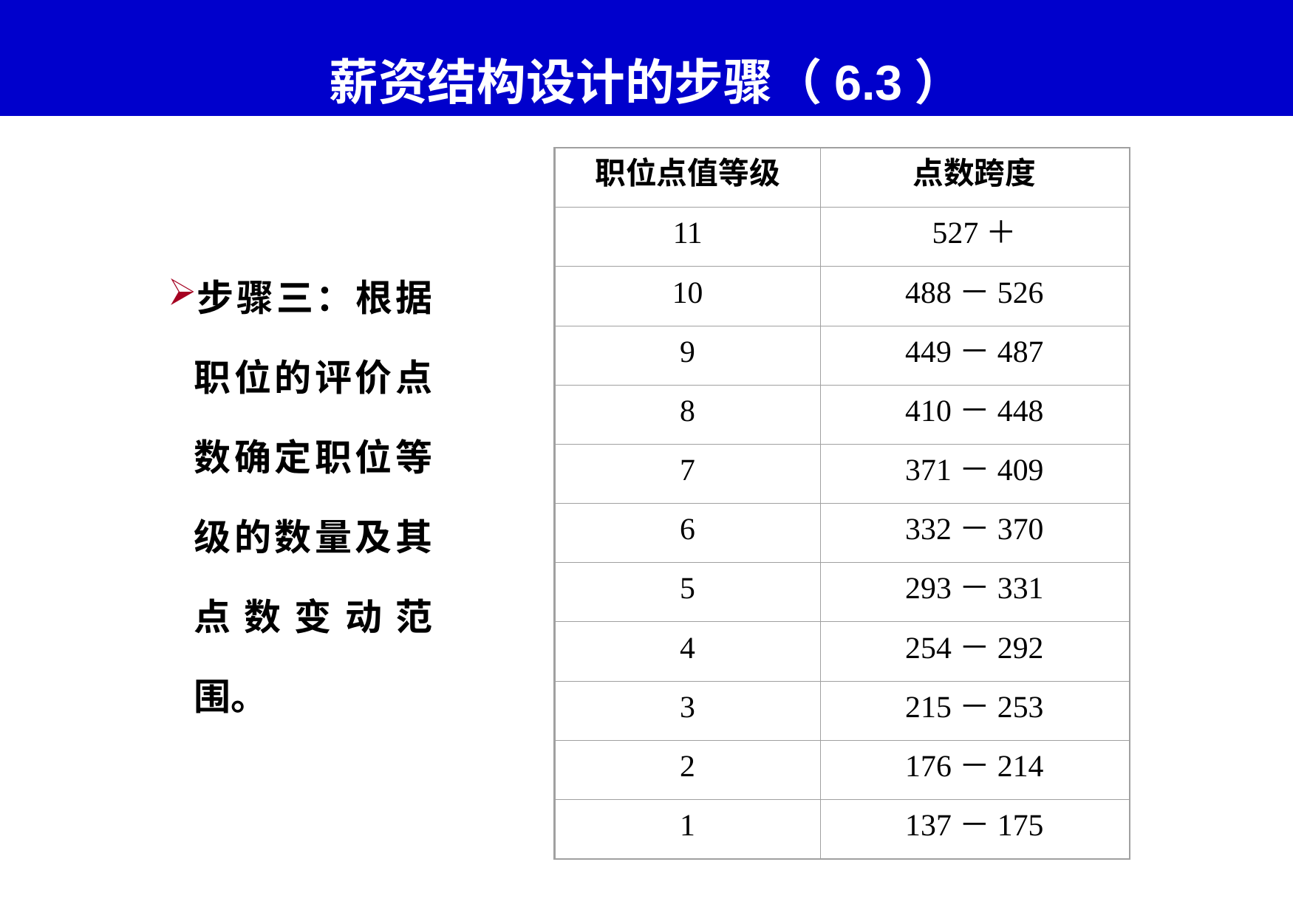

# 薪资结构设计的步骤（6.3）

职位点值等级

点数跨度

11

527＋

10

488－526

9

449－487

8

410－448

7

371－409

6

332－370

5

293－331

4

254－292

3

215－253

2

176－214

1

137－175

步骤三：根据职位的评价点数确定职位等级的数量及其点数变动范围。